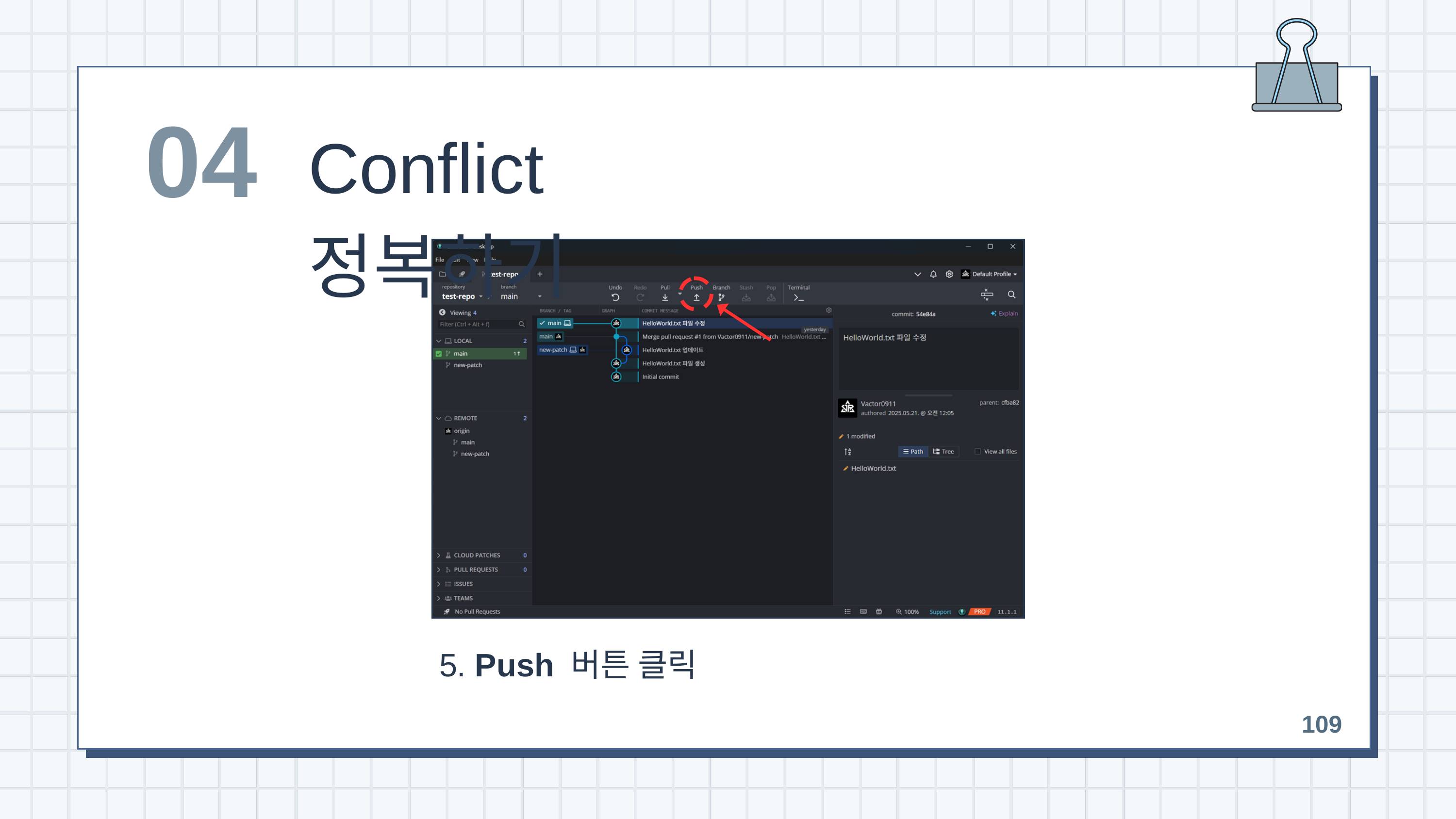

04
Conflict 정복하기

   5. Push 버튼 클릭
109